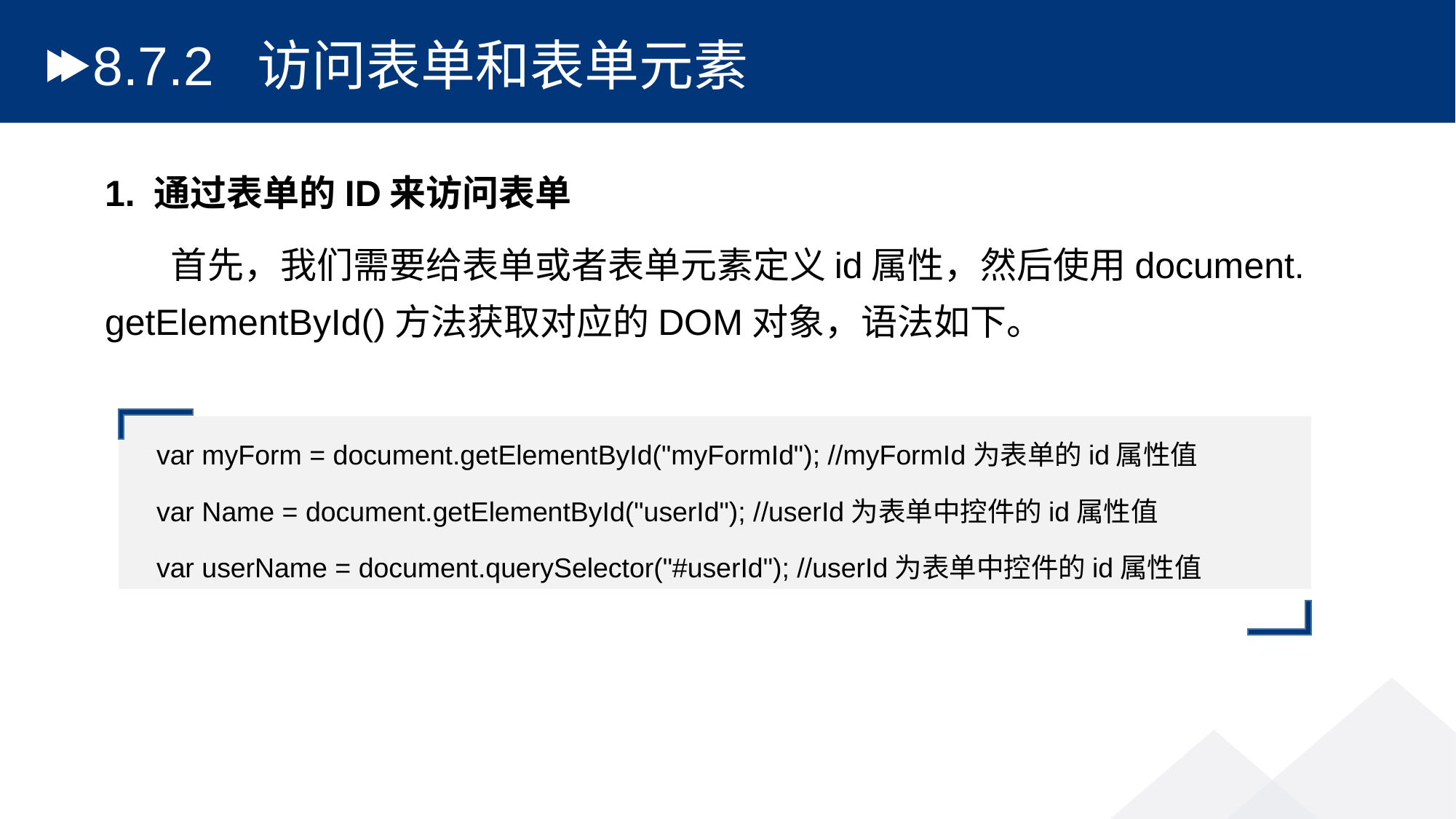

# 8.7.2  访问表单和表单元素
1. 通过表单的ID来访问表单
       首先，我们需要给表单或者表单元素定义id属性，然后使用document. getElementById()方法获取对应的DOM对象，语法如下。

var myForm = document.getElementById("myFormId"); //myFormId为表单的id属性值
var Name = document.getElementById("userId"); //userId为表单中控件的id属性值
var userName = document.querySelector("#userId"); //userId为表单中控件的id属性值